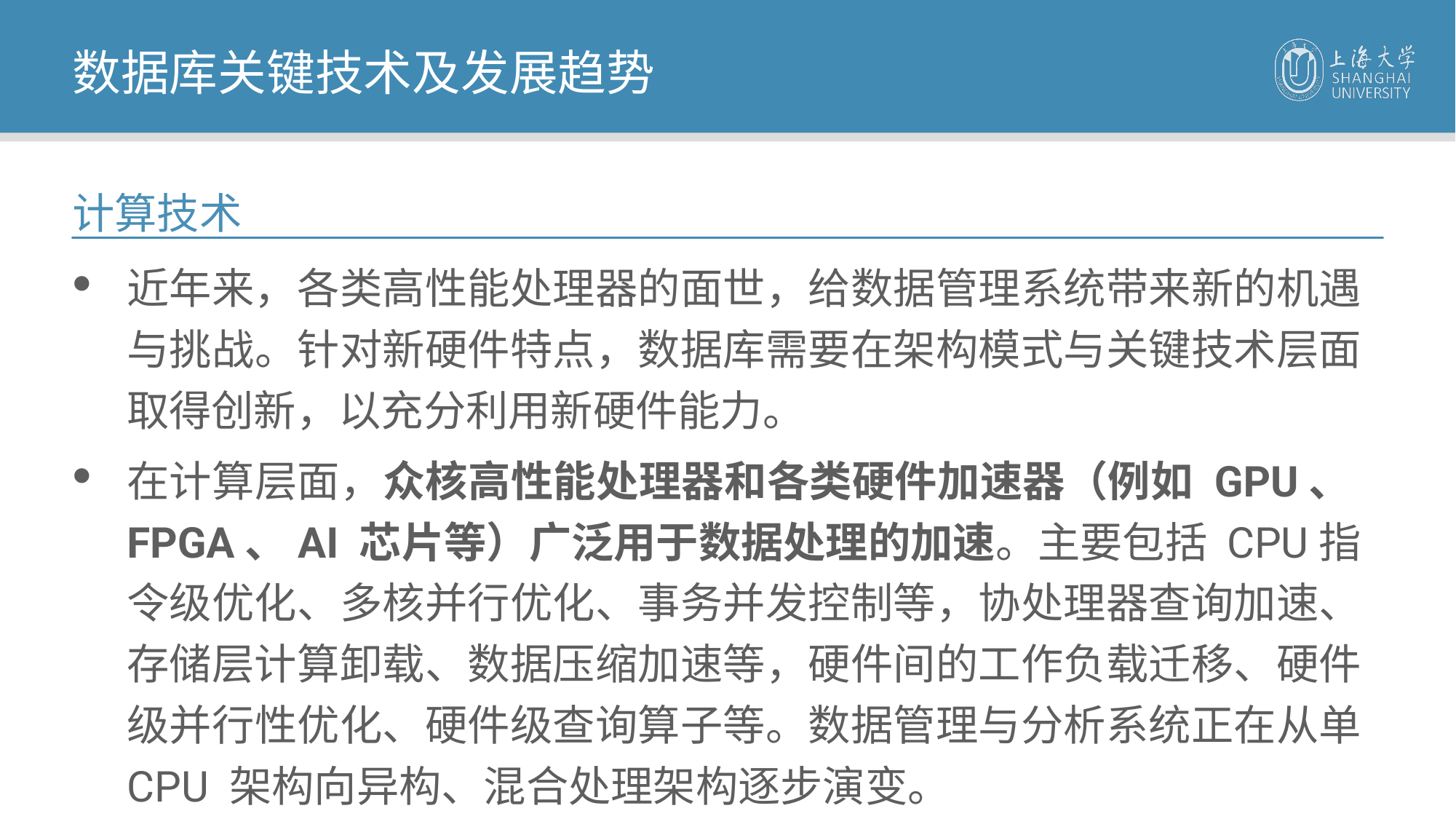

数据库关键技术及发展趋势
计算技术
近年来，各类高性能处理器的面世，给数据管理系统带来新的机遇与挑战。针对新硬件特点，数据库需要在架构模式与关键技术层面取得创新，以充分利用新硬件能力。
在计算层面，众核高性能处理器和各类硬件加速器（例如 GPU、FPGA、AI 芯片等）广泛用于数据处理的加速。主要包括 CPU指令级优化、多核并行优化、事务并发控制等，协处理器查询加速、存储层计算卸载、数据压缩加速等，硬件间的工作负载迁移、硬件级并行性优化、硬件级查询算子等。数据管理与分析系统正在从单 CPU 架构向异构、混合处理架构逐步演变。